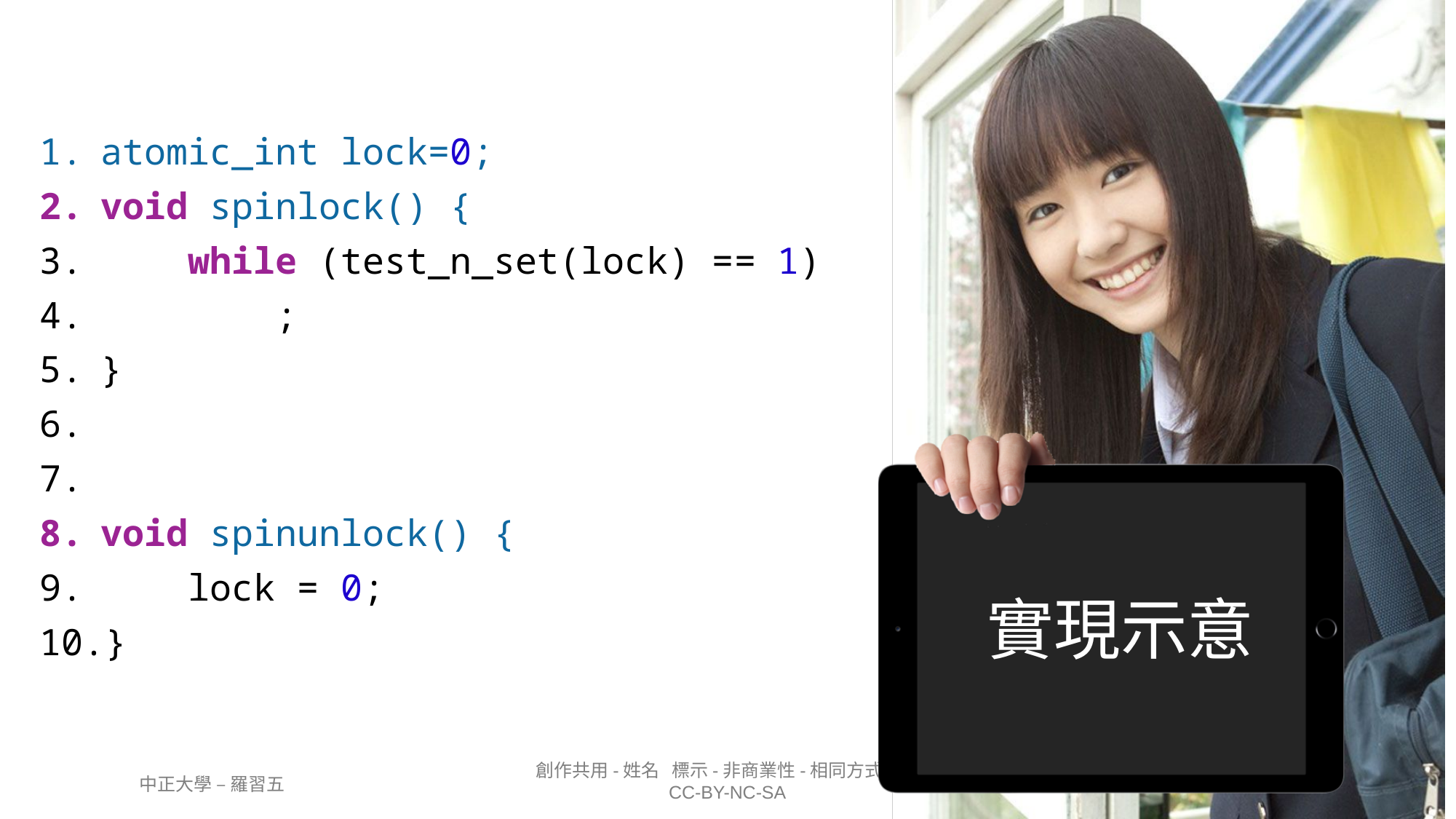

atomic_int lock=0;
void spinlock() {
    while (test_n_set(lock) == 1)
        ;
}

void spinunlock() {
    lock = 0;
}
# 實現示意